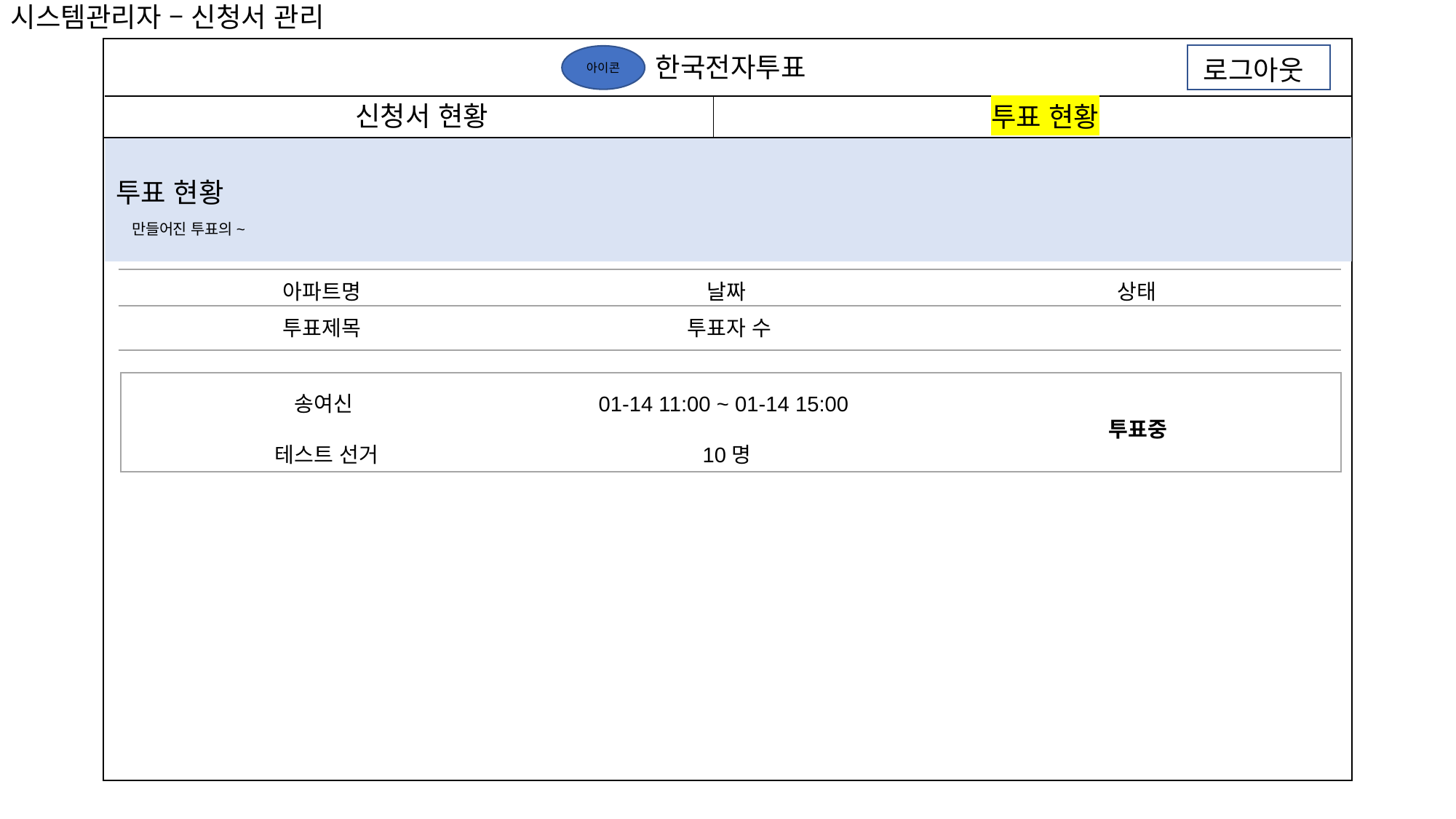

시스템관리자 – 신청서 관리

한국전자투표

아이콘
로그아웃
신청서 현황
투표 현황

투표 현황
만들어진 투표의~
| 아파트명 | 날짜 | 상태 |
| --- | --- | --- |
| 투표제목 | 투표자 수 |  |
01-14 11:00 ~ 01-14 15:00
10명
송여신
테스트 선거

투표중